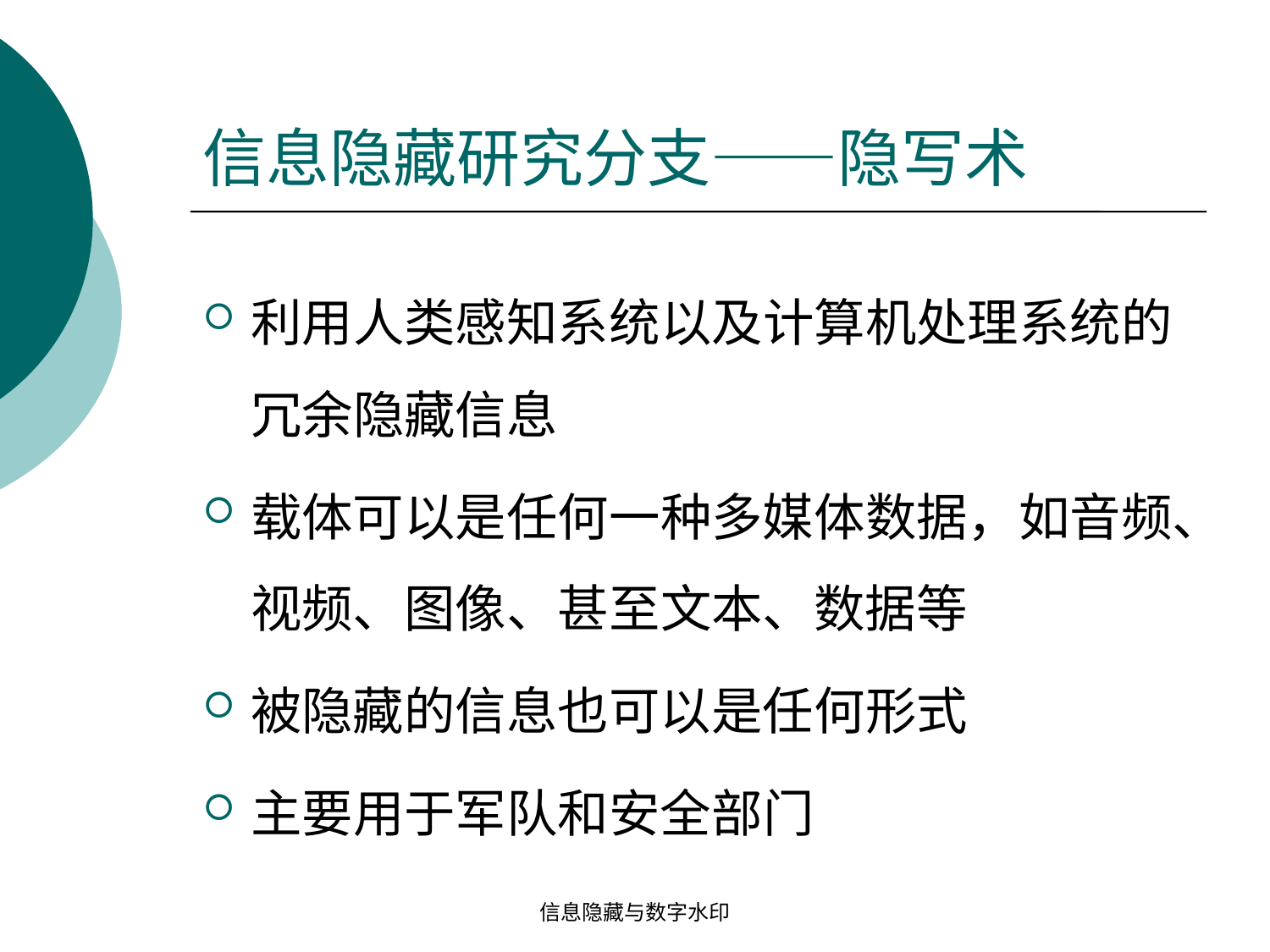

# 信息隐藏研究分支——隐写术
利用人类感知系统以及计算机处理系统的冗余隐藏信息
载体可以是任何一种多媒体数据，如音频、视频、图像、甚至文本、数据等
被隐藏的信息也可以是任何形式
主要用于军队和安全部门

信息隐藏与数字水印
66